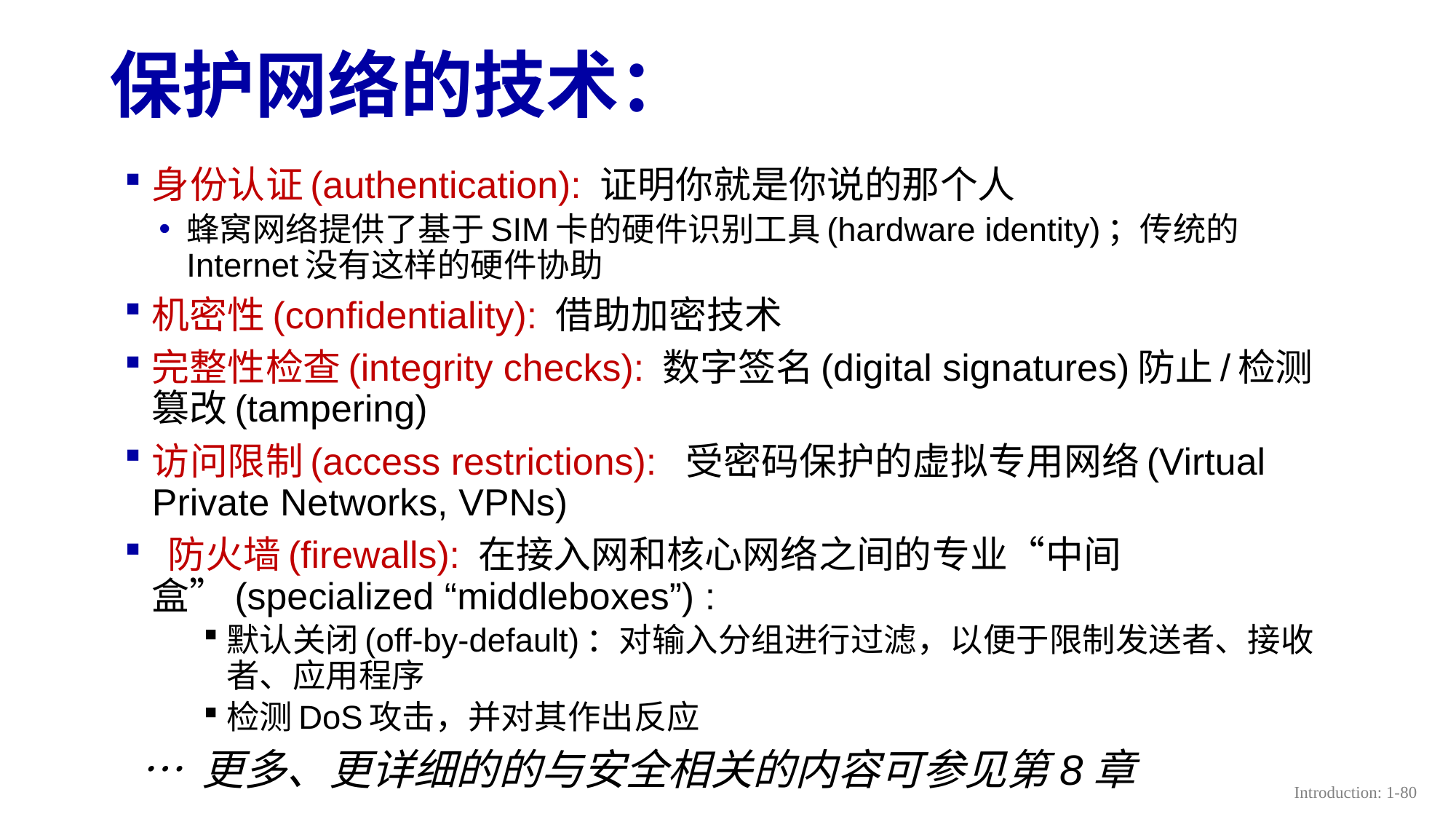

# 保护网络的技术：
身份认证(authentication): 证明你就是你说的那个人
蜂窝网络提供了基于SIM卡的硬件识别工具(hardware identity)；传统的Internet没有这样的硬件协助
机密性(confidentiality): 借助加密技术
完整性检查(integrity checks): 数字签名(digital signatures)防止/检测篡改(tampering)
访问限制(access restrictions):  受密码保护的虚拟专用网络(Virtual Private Networks, VPNs)
 防火墙(firewalls): 在接入网和核心网络之间的专业“中间盒”(specialized “middleboxes”) :
默认关闭(off-by-default)：对输入分组进行过滤，以便于限制发送者、接收者、应用程序
检测DoS攻击，并对其作出反应

… 更多、更详细的的与安全相关的内容可参见第8章
Introduction: 1-80